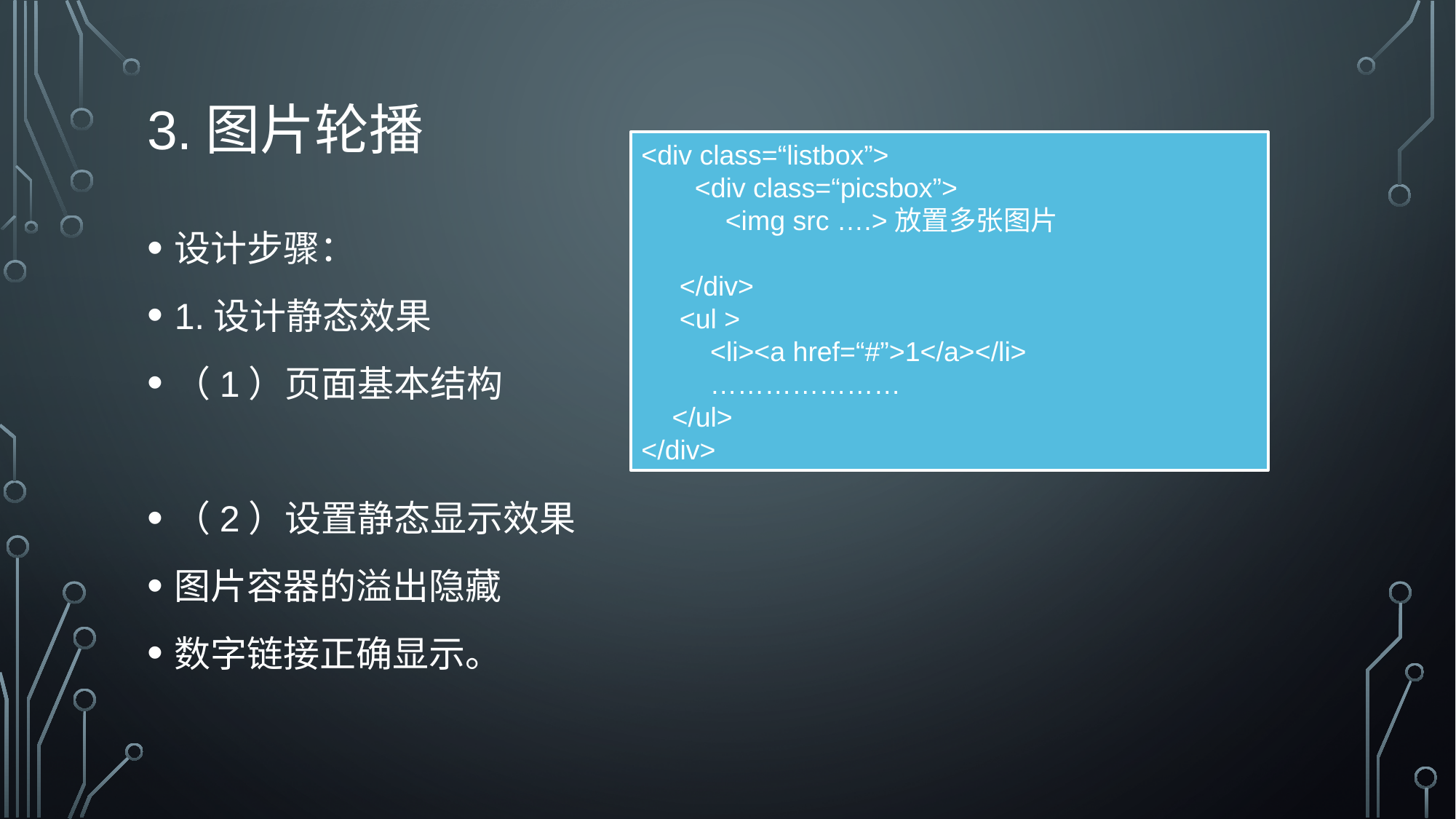

# 3.图片轮播
<div class=“listbox”>
       <div class=“picsbox”>
           <img src ….>放置多张图片

     </div>
     <ul >
         <li><a href=“#”>1</a></li>
         …………………
    </ul>
</div>
设计步骤：
1.设计静态效果
（1）页面基本结构

（2）设置静态显示效果
图片容器的溢出隐藏
数字链接正确显示。